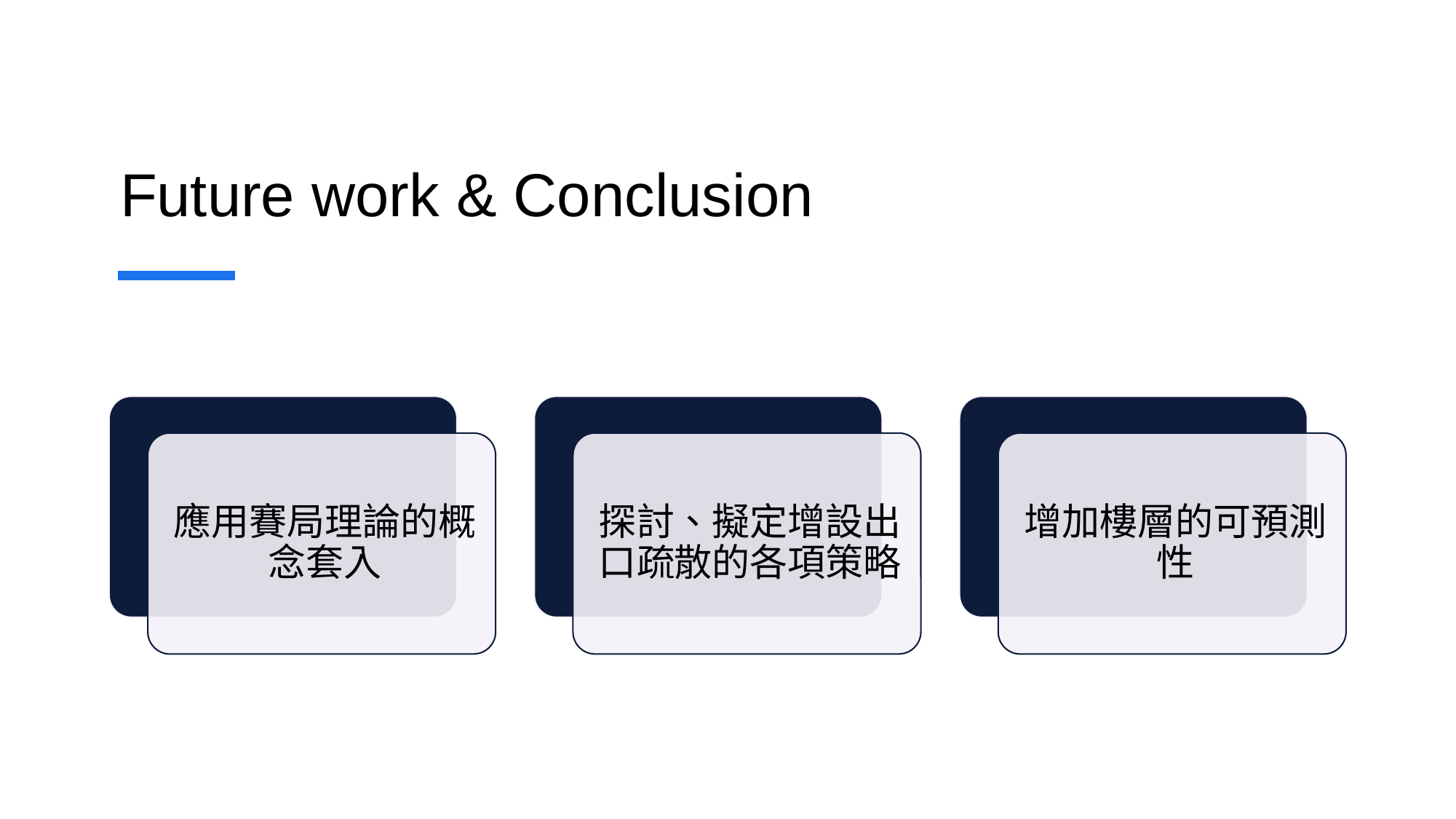

# Future work & Conclusion
應用賽局理論的概念套入
探討、擬定增設出口疏散的各項策略
增加樓層的可預測性